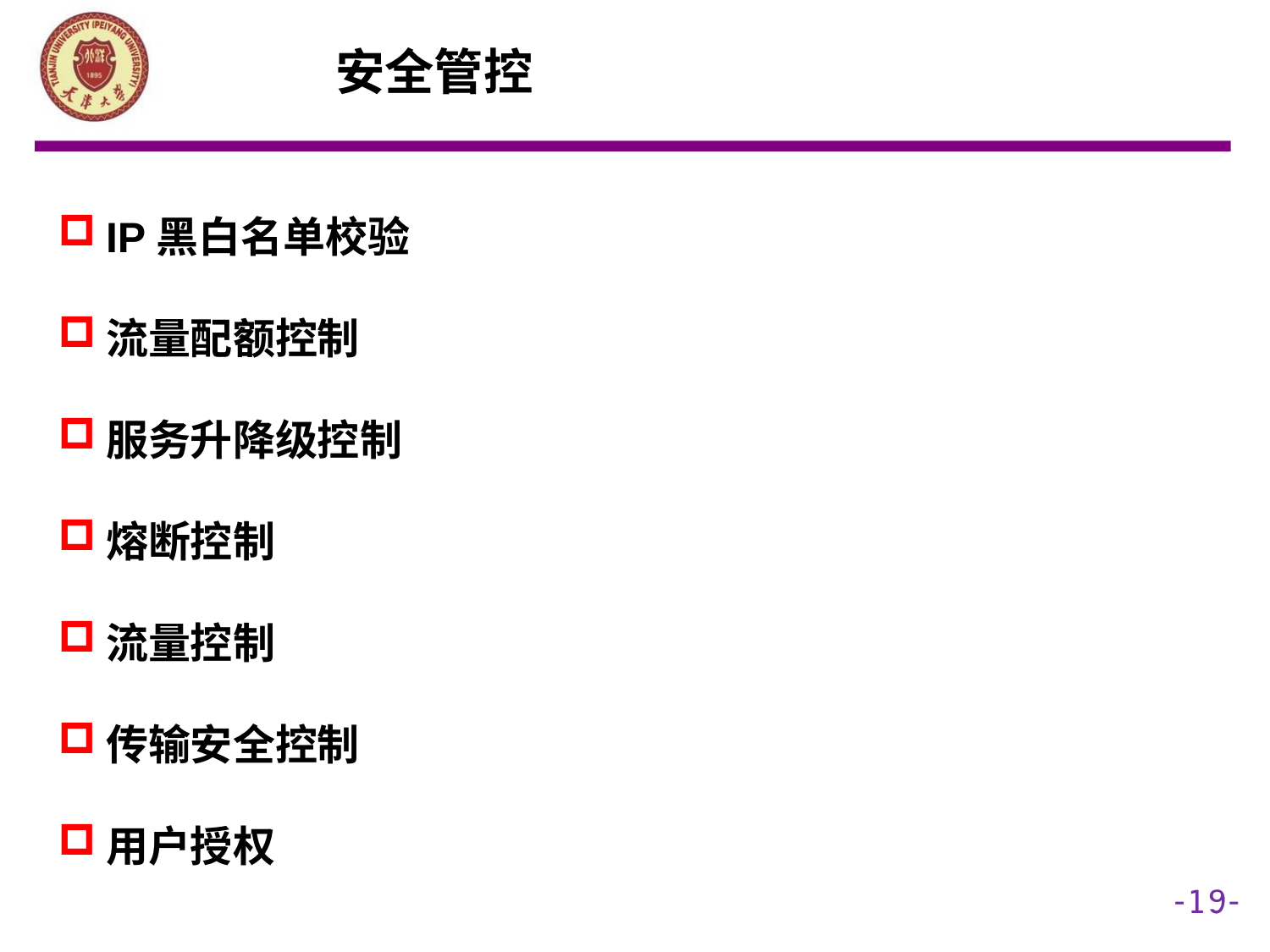

安全管控
IP黑白名单校验
流量配额控制
服务升降级控制
熔断控制
流量控制
传输安全控制
用户授权